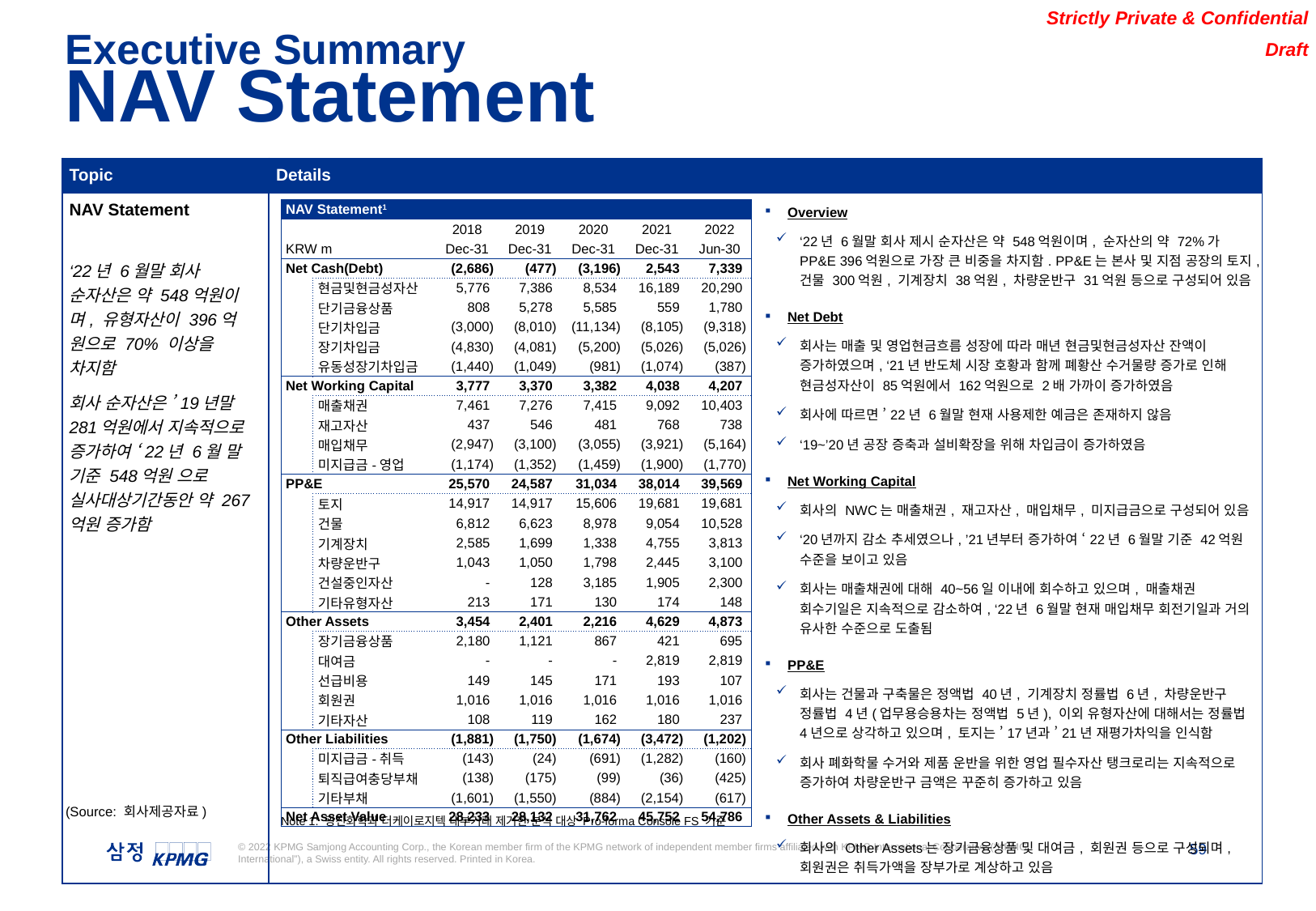

Executive Summary
NAV Statement
| Topic | Details |
| --- | --- |
| NAV Statement ‘22년 6월말 회사 순자산은 약 548억원이며, 유형자산이 396억 원으로 70% 이상을 차지함 회사 순자산은 ’19년말 281억원에서 지속적으로 증가하여 ‘22년 6월 말 기준 548억원 으로 실사대상기간동안 약 267억원 증가함 | Overview ‘22년 6월말 회사 제시 순자산은 약 548억원이며, 순자산의 약 72%가 PP&E 396억원으로 가장 큰 비중을 차지함. PP&E는 본사 및 지점 공장의 토지,건물 300억원, 기계장치 38억원, 차량운반구 31억원 등으로 구성되어 있음 Net Debt 회사는 매출 및 영업현금흐름 성장에 따라 매년 현금및현금성자산 잔액이 증가하였으며, ‘21년 반도체 시장 호황과 함께 폐황산 수거물량 증가로 인해 현금성자산이 85억원에서 162억원으로 2배 가까이 증가하였음 회사에 따르면 ’22년 6월말 현재 사용제한 예금은 존재하지 않음 ‘19~’20년 공장 증축과 설비확장을 위해 차입금이 증가하였음 Net Working Capital 회사의 NWC는 매출채권, 재고자산, 매입채무, 미지급금으로 구성되어 있음 ‘20년까지 감소 추세였으나, ’21년부터 증가하여 ‘22년 6월말 기준 42억원 수준을 보이고 있음 회사는 매출채권에 대해 40~56일 이내에 회수하고 있으며, 매출채권 회수기일은 지속적으로 감소하여, ‘22년 6월말 현재 매입채무 회전기일과 거의 유사한 수준으로 도출됨 PP&E 회사는 건물과 구축물은 정액법 40년, 기계장치 정률법 6년, 차량운반구 정률법 4년(업무용승용차는 정액법 5년), 이외 유형자산에 대해서는 정률법 4년으로 상각하고 있으며, 토지는 ’17년과 ’21년 재평가차익을 인식함 회사 폐화학물 수거와 제품 운반을 위한 영업 필수자산 탱크로리는 지속적으로 증가하여 차량운반구 금액은 꾸준히 증가하고 있음 Other Assets & Liabilities 회사의 Other Assets는 장기금융상품 및 대여금, 회원권 등으로 구성되며, 회원권은 취득가액을 장부가로 계상하고 있음 |
| NAV Statement1 |  |  |  |  |  |  |  |
| --- | --- | --- | --- | --- | --- | --- | --- |
|  |  |  | 2018 | 2019 | 2020 | 2021 | 2022 |
| KRW m |  |  | Dec-31 | Dec-31 | Dec-31 | Dec-31 | Jun-30 |
| Net Cash(Debt) |  |  | (2,686) | (477) | (3,196) | 2,543 | 7,339 |
|  | 현금및현금성자산 |  | 5,776 | 7,386 | 8,534 | 16,189 | 20,290 |
|  | 단기금융상품 |  | 808 | 5,278 | 5,585 | 559 | 1,780 |
|  | 단기차입금 |  | (3,000) | (8,010) | (11,134) | (8,105) | (9,318) |
|  | 장기차입금 |  | (4,830) | (4,081) | (5,200) | (5,026) | (5,026) |
|  | 유동성장기차입금 |  | (1,440) | (1,049) | (981) | (1,074) | (387) |
| Net Working Capital |  |  | 3,777 | 3,370 | 3,382 | 4,038 | 4,207 |
|  | 매출채권 |  | 7,461 | 7,276 | 7,415 | 9,092 | 10,403 |
|  | 재고자산 |  | 437 | 546 | 481 | 768 | 738 |
|  | 매입채무 |  | (2,947) | (3,100) | (3,055) | (3,921) | (5,164) |
|  | 미지급금-영업 |  | (1,174) | (1,352) | (1,459) | (1,900) | (1,770) |
| PP&E |  |  | 25,570 | 24,587 | 31,034 | 38,014 | 39,569 |
|  | 토지 |  | 14,917 | 14,917 | 15,606 | 19,681 | 19,681 |
|  | 건물 |  | 6,812 | 6,623 | 8,978 | 9,054 | 10,528 |
|  | 기계장치 |  | 2,585 | 1,699 | 1,338 | 4,755 | 3,813 |
|  | 차량운반구 |  | 1,043 | 1,050 | 1,798 | 2,445 | 3,100 |
|  | 건설중인자산 |  | - | 128 | 3,185 | 1,905 | 2,300 |
|  | 기타유형자산 |  | 213 | 171 | 130 | 174 | 148 |
| Other Assets |  |  | 3,454 | 2,401 | 2,216 | 4,629 | 4,873 |
|  | 장기금융상품 |  | 2,180 | 1,121 | 867 | 421 | 695 |
|  | 대여금 |  | - | - | - | 2,819 | 2,819 |
|  | 선급비용 |  | 149 | 145 | 171 | 193 | 107 |
|  | 회원권 |  | 1,016 | 1,016 | 1,016 | 1,016 | 1,016 |
|  | 기타자산 |  | 108 | 119 | 162 | 180 | 237 |
| Other Liabilities |  |  | (1,881) | (1,750) | (1,674) | (3,472) | (1,202) |
|  | 미지급금-취득 |  | (143) | (24) | (691) | (1,282) | (160) |
|  | 퇴직급여충당부채 |  | (138) | (175) | (99) | (36) | (425) |
|  | 기타부채 |  | (1,601) | (1,550) | (884) | (2,154) | (617) |
| Net Asset Value |  |  | 28,233 | 28,132 | 31,762 | 45,752 | 54,786 |
(Source: 회사제공자료)
Note 1: 광진화학과 더케이로지텍 내부거래 제거한 분석 대상 Pro-forma Console FS 기준